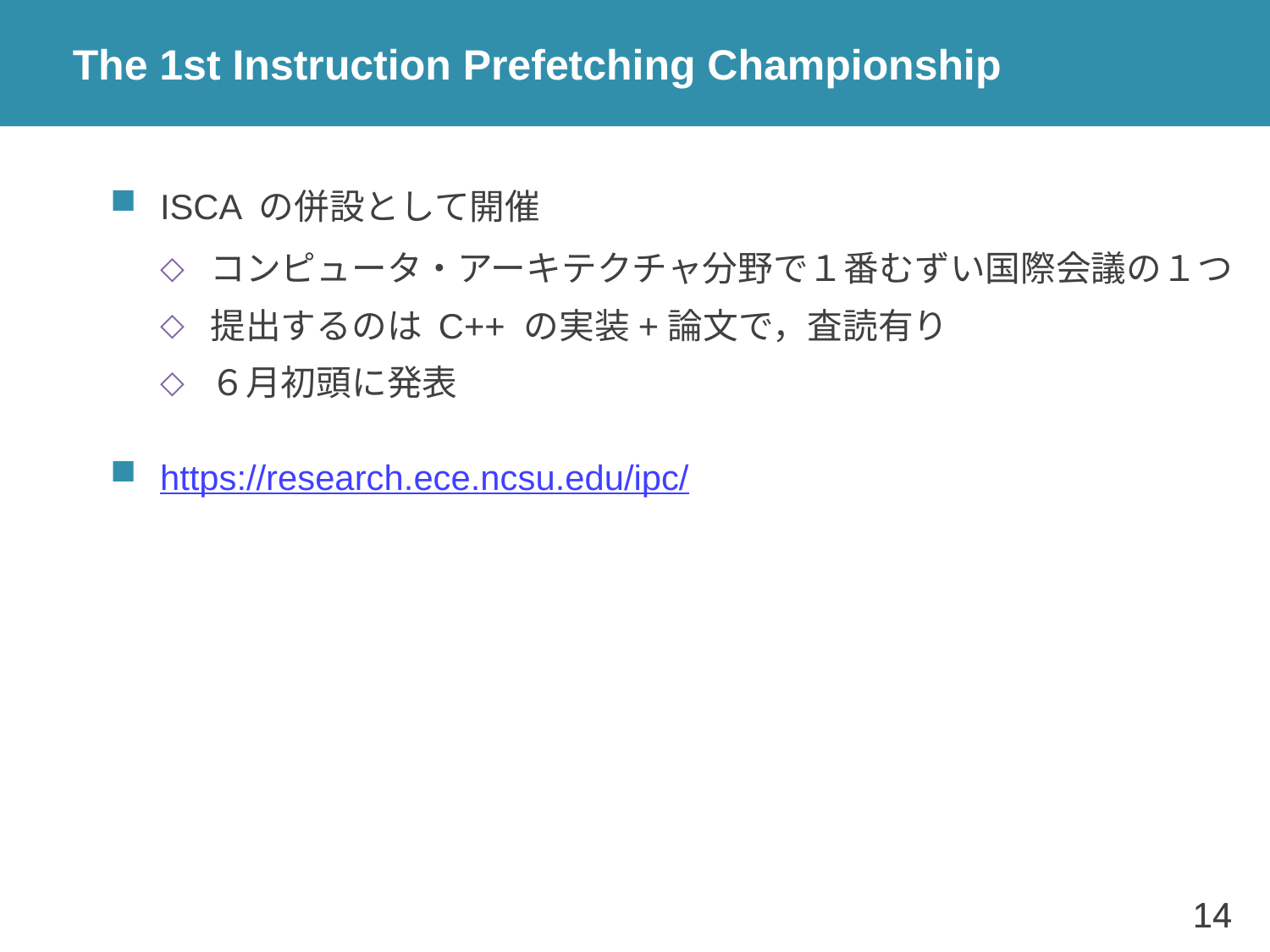

# The 1st Instruction Prefetching Championship
ISCA の併設として開催
コンピュータ・アーキテクチャ分野で１番むずい国際会議の１つ
提出するのは C++ の実装+論文で，査読有り
６月初頭に発表
https://research.ece.ncsu.edu/ipc/